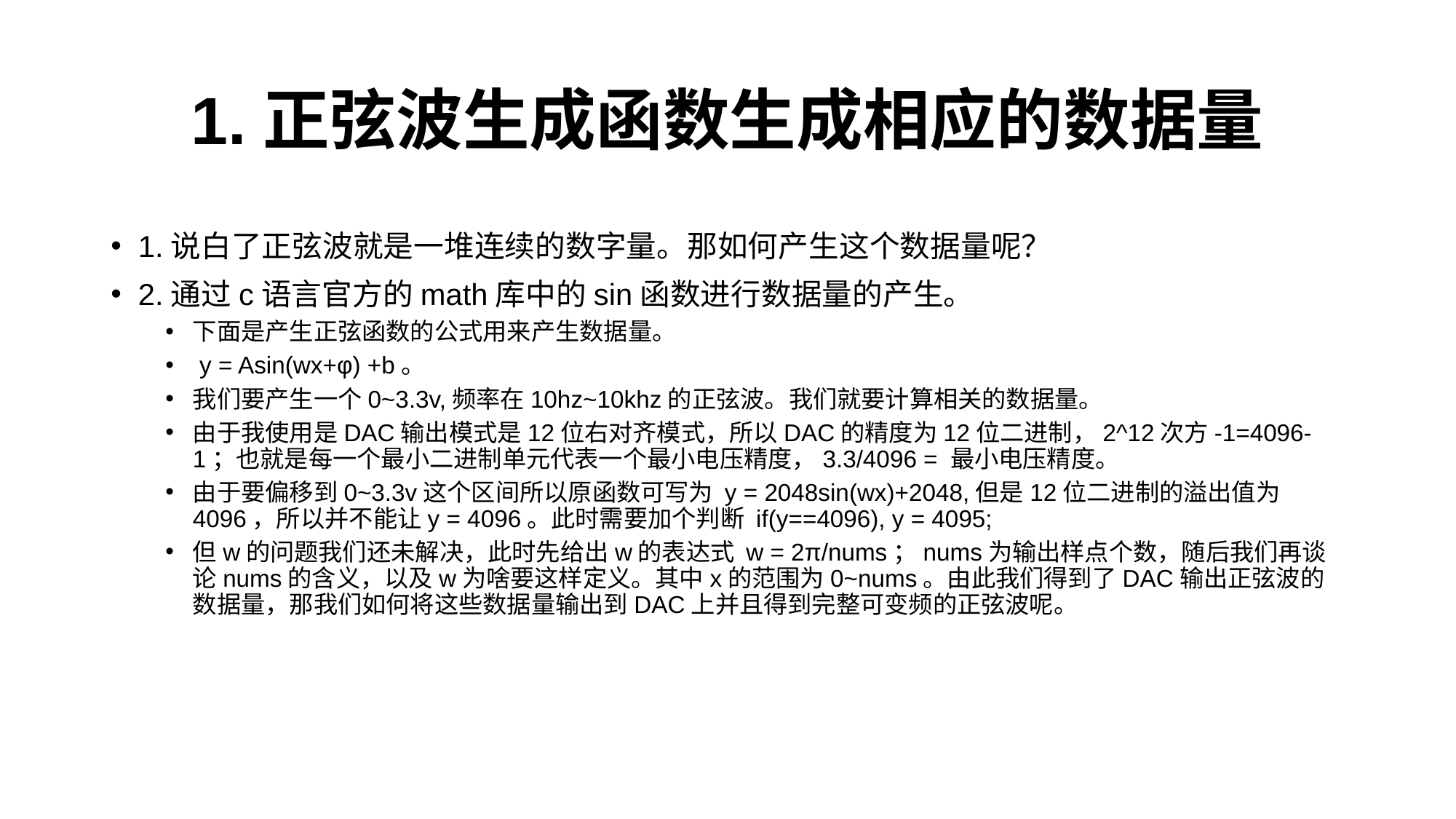

# 1.正弦波生成函数生成相应的数据量
1.说白了正弦波就是一堆连续的数字量。那如何产生这个数据量呢？
2.通过c语言官方的math库中的sin函数进行数据量的产生。
下面是产生正弦函数的公式用来产生数据量。
 y = Asin(wx+φ) +b。
我们要产生一个0~3.3v,频率在10hz~10khz的正弦波。我们就要计算相关的数据量。
由于我使用是DAC输出模式是12位右对齐模式，所以DAC的精度为12位二进制，2^12次方-1=4096-1；也就是每一个最小二进制单元代表一个最小电压精度，3.3/4096 = 最小电压精度。
由于要偏移到0~3.3v这个区间所以原函数可写为 y = 2048sin(wx)+2048,但是12位二进制的溢出值为4096，所以并不能让y = 4096。此时需要加个判断 if(y==4096), y = 4095;
但w的问题我们还未解决，此时先给出w的表达式 w = 2π/nums；nums为输出样点个数，随后我们再谈论nums的含义，以及w为啥要这样定义。其中x的范围为0~nums。由此我们得到了DAC输出正弦波的数据量，那我们如何将这些数据量输出到DAC上并且得到完整可变频的正弦波呢。